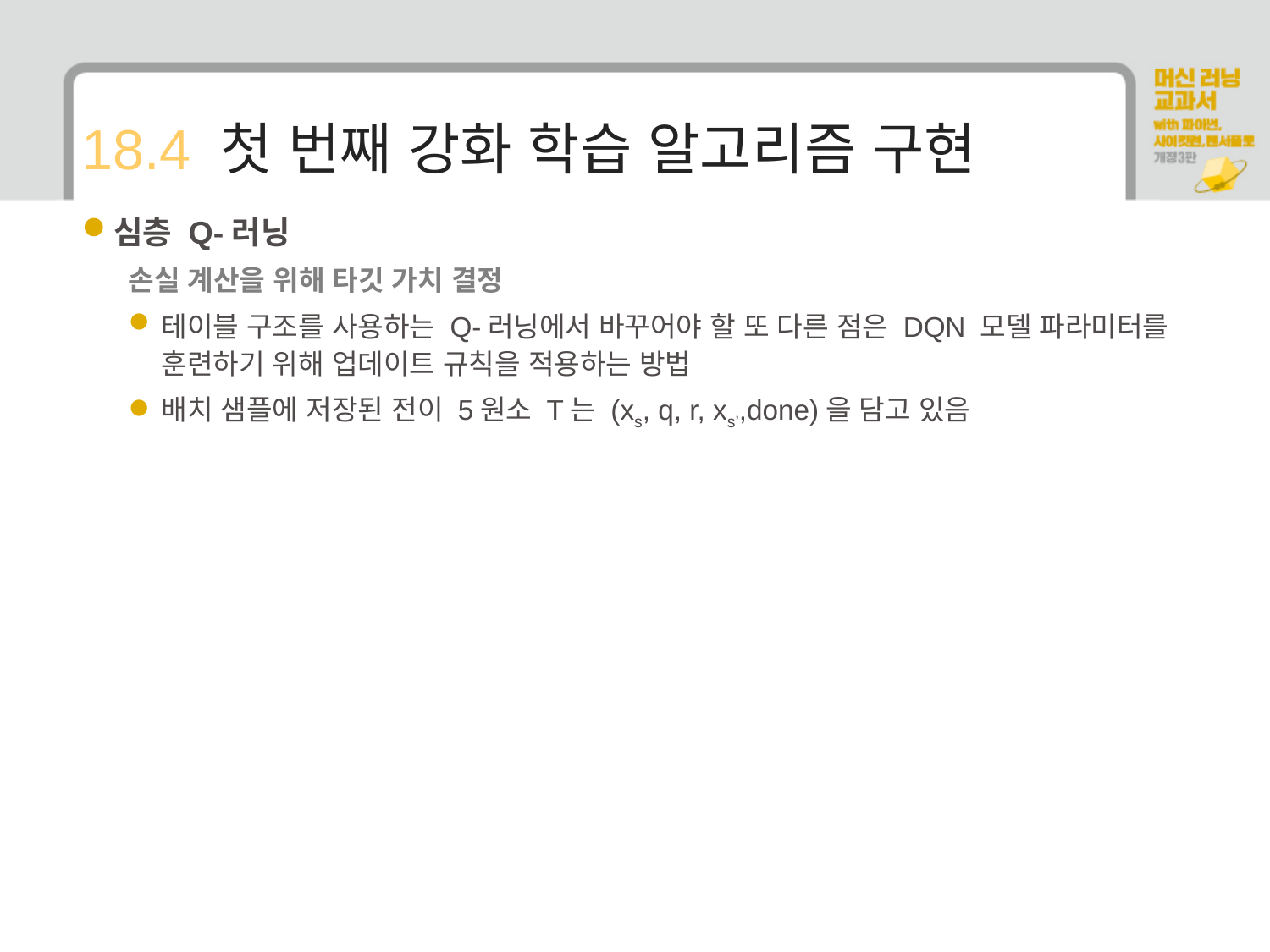

# 18.4 첫 번째 강화 학습 알고리즘 구현
심층 Q-러닝
손실 계산을 위해 타깃 가치 결정
테이블 구조를 사용하는 Q-러닝에서 바꾸어야 할 또 다른 점은 DQN 모델 파라미터를 훈련하기 위해 업데이트 규칙을 적용하는 방법
배치 샘플에 저장된 전이 5원소 T는 (xs, q, r, xs’,done)을 담고 있음